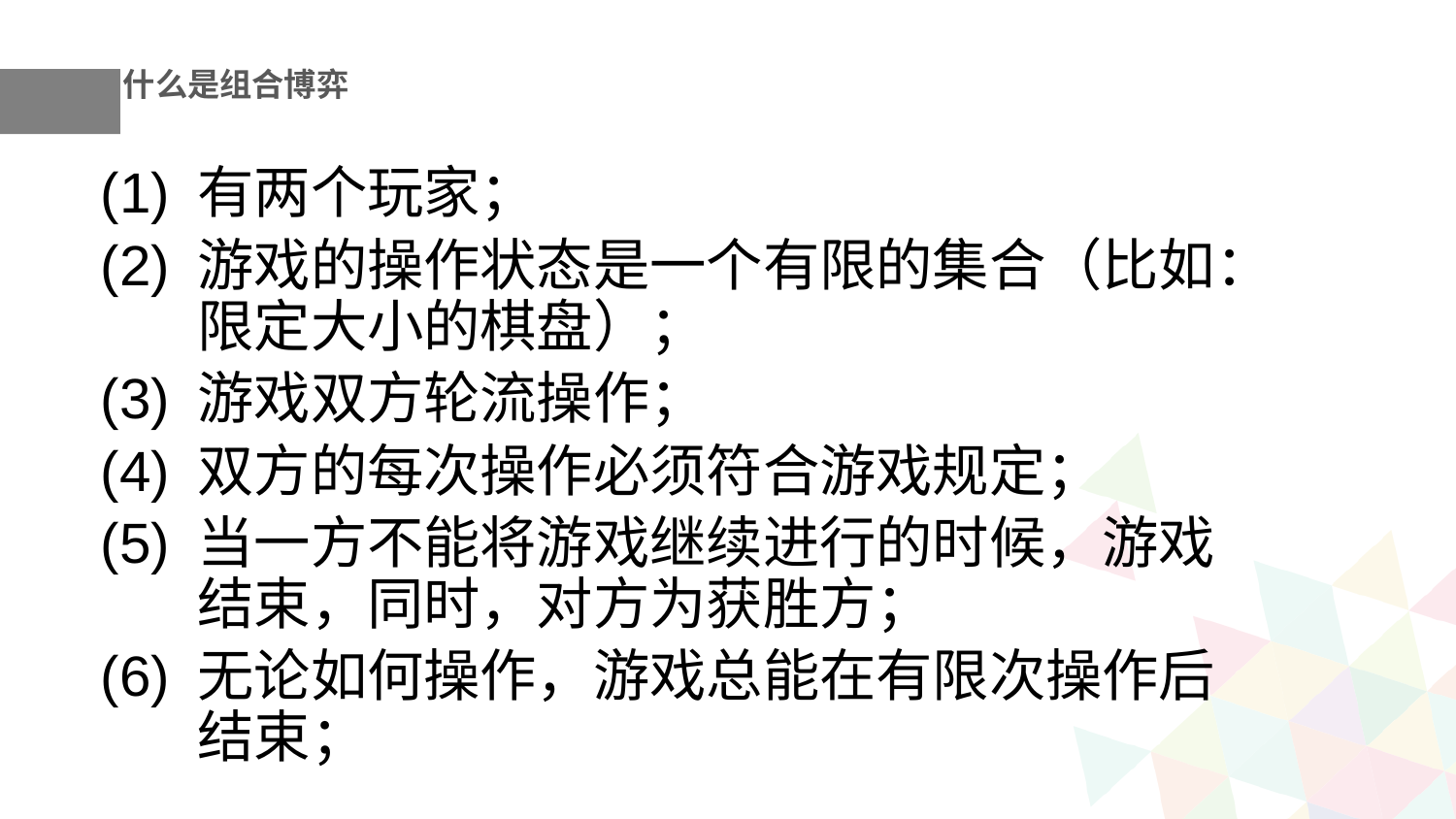

什么是组合博弈

有两个玩家；
游戏的操作状态是一个有限的集合（比如：限定大小的棋盘）；
游戏双方轮流操作；
双方的每次操作必须符合游戏规定；
当一方不能将游戏继续进行的时候，游戏结束，同时，对方为获胜方；
无论如何操作，游戏总能在有限次操作后结束；